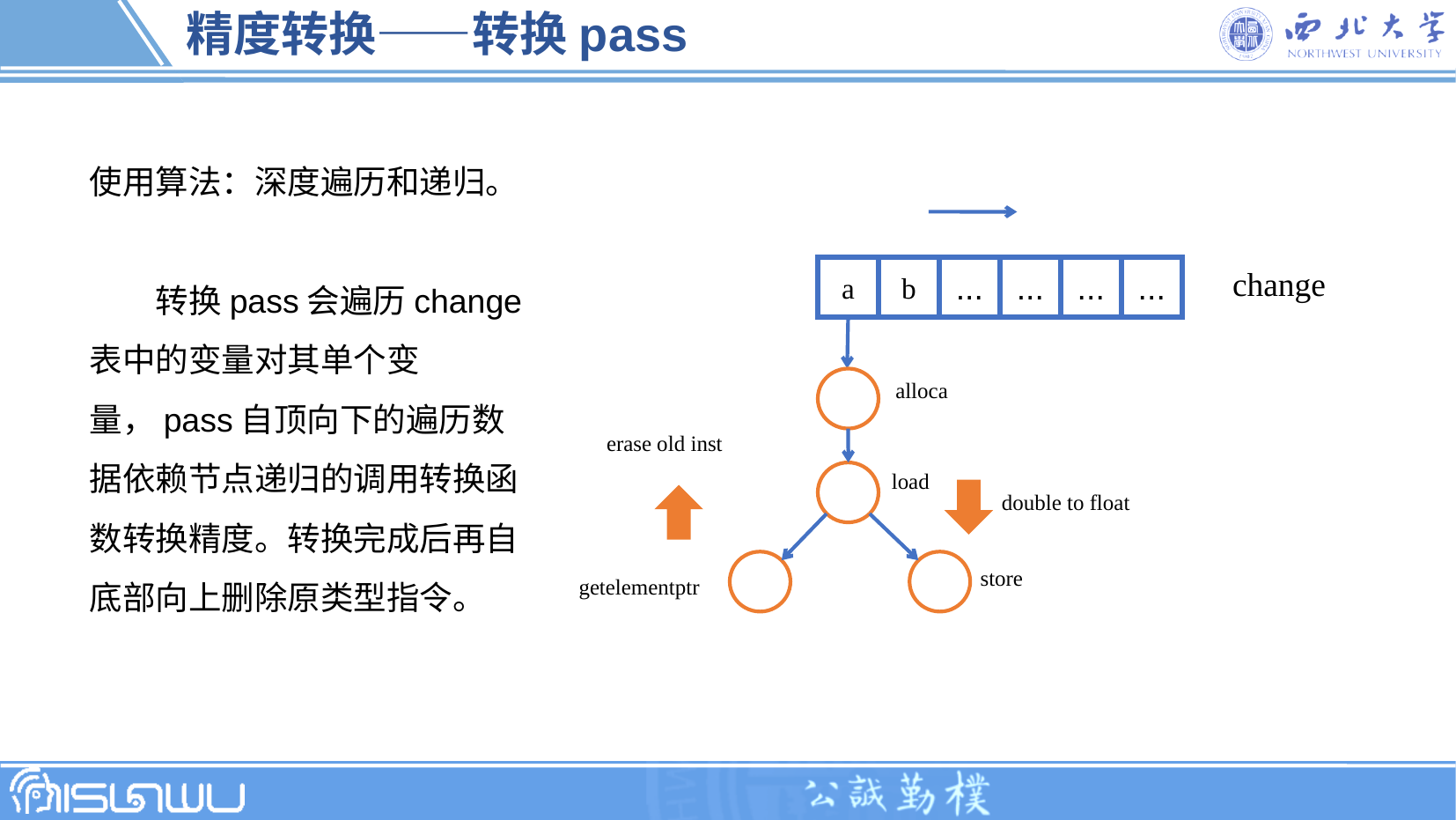

# 精度转换——转换pass
使用算法：深度遍历和递归。

转换pass会遍历change表中的变量对其单个变量，pass自顶向下的遍历数据依赖节点递归的调用转换函数转换精度。转换完成后再自底部向上删除原类型指令。

a
b
...
...
...
...
change

alloca
erase old inst

load

double to float

store
getelementptr